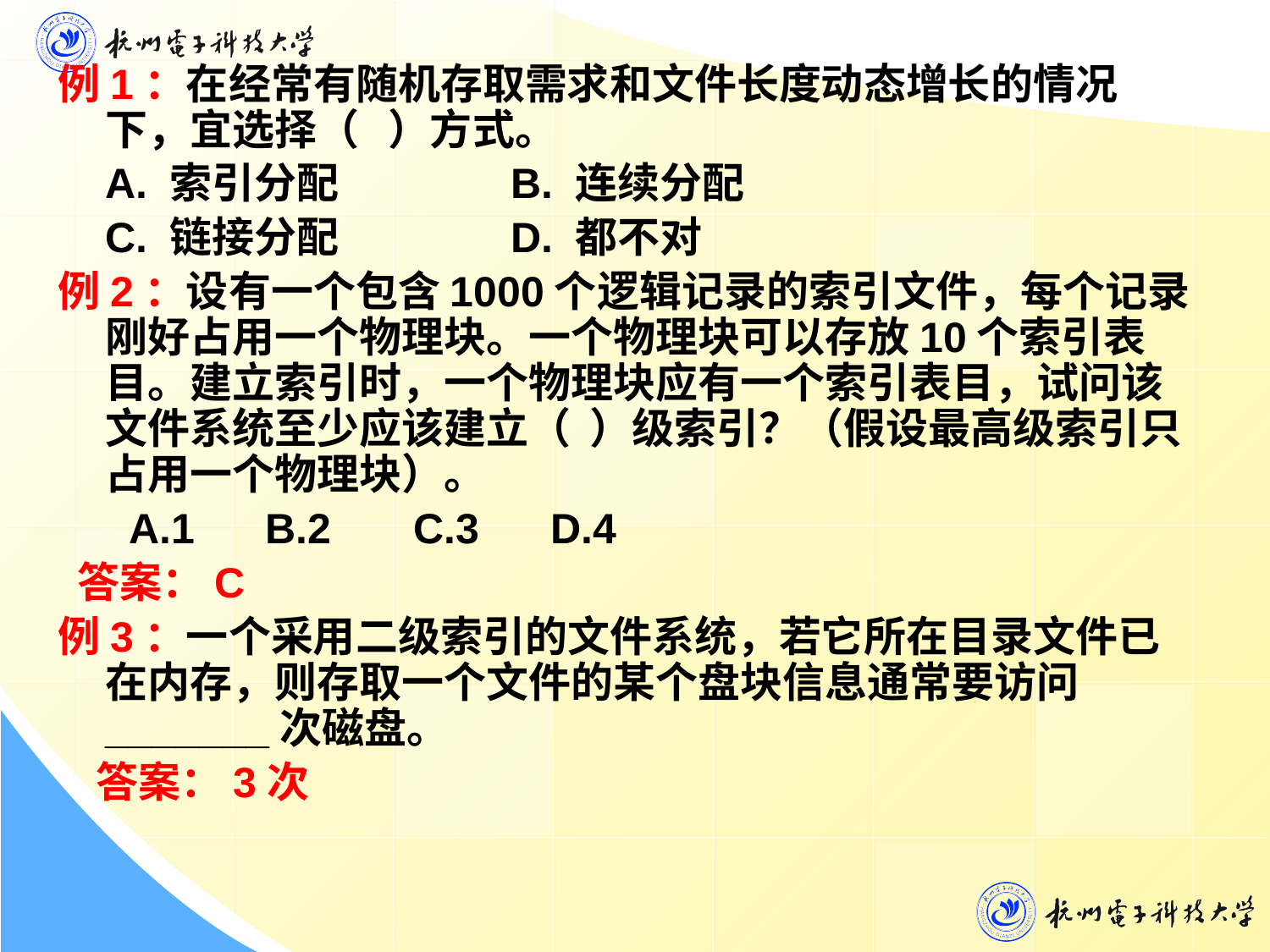

例1：在经常有随机存取需求和文件长度动态增长的情况下，宜选择（   ）方式。
    A. 索引分配                 B. 连续分配
    C. 链接分配                 D. 都不对
例2：设有一个包含1000个逻辑记录的索引文件，每个记录刚好占用一个物理块。一个物理块可以存放10个索引表目。建立索引时，一个物理块应有一个索引表目，试问该文件系统至少应该建立（  ）级索引？（假设最高级索引只占用一个物理块）。
      A.1      B.2       C.3      D.4
 答案：C
例3：一个采用二级索引的文件系统，若它所在目录文件已在内存，则存取一个文件的某个盘块信息通常要访问_______次磁盘。
   答案：3次